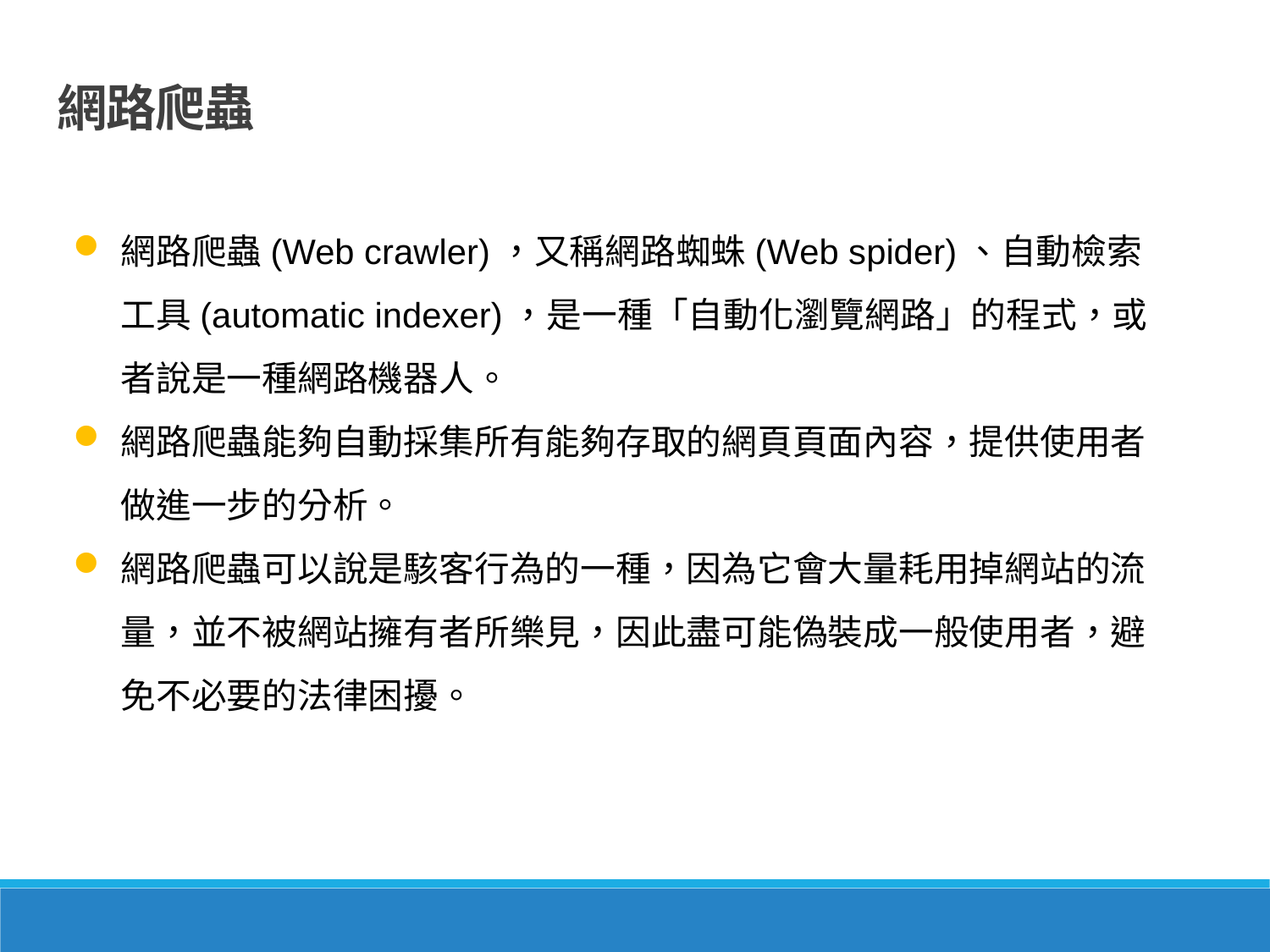

網路爬蟲
網路爬蟲(Web crawler)，又稱網路蜘蛛(Web spider)、自動檢索工具(automatic indexer)，是一種「自動化瀏覽網路」的程式，或者說是一種網路機器人。
網路爬蟲能夠自動採集所有能夠存取的網頁頁面內容，提供使用者做進一步的分析。
網路爬蟲可以說是駭客行為的一種，因為它會大量耗用掉網站的流量，並不被網站擁有者所樂見，因此盡可能偽裝成一般使用者，避免不必要的法律困擾。